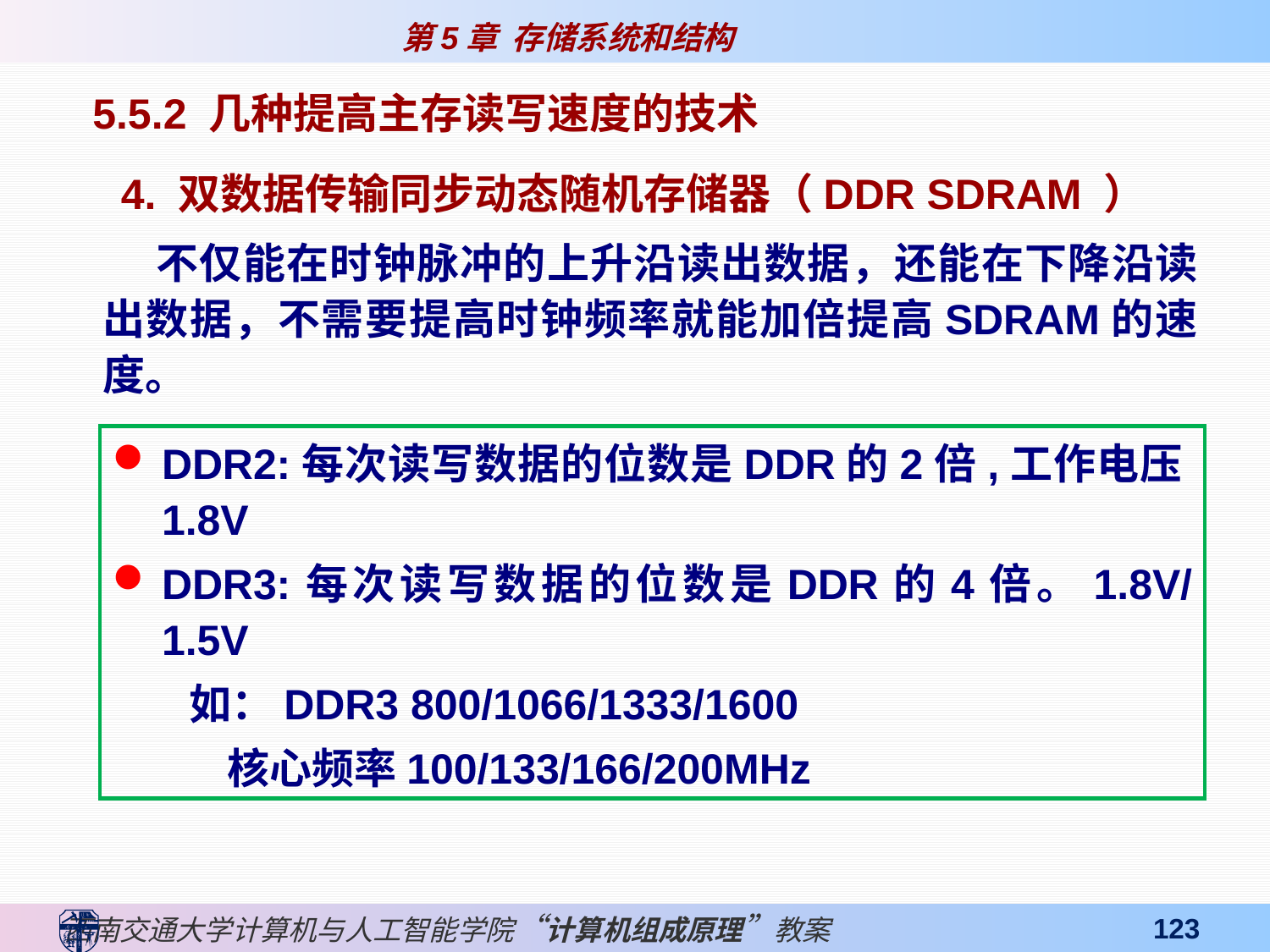

5.5.2 几种提高主存读写速度的技术
  4. 双数据传输同步动态随机存储器（DDR SDRAM ）
    不仅能在时钟脉冲的上升沿读出数据，还能在下降沿读出数据，不需要提高时钟频率就能加倍提高SDRAM的速度。
DDR2:每次读写数据的位数是DDR的2倍,工作电压1.8V
DDR3:每次读写数据的位数是DDR的4倍。1.8V/1.5V
       如：DDR3 800/1066/1333/1600
           核心频率100/133/166/200MHz